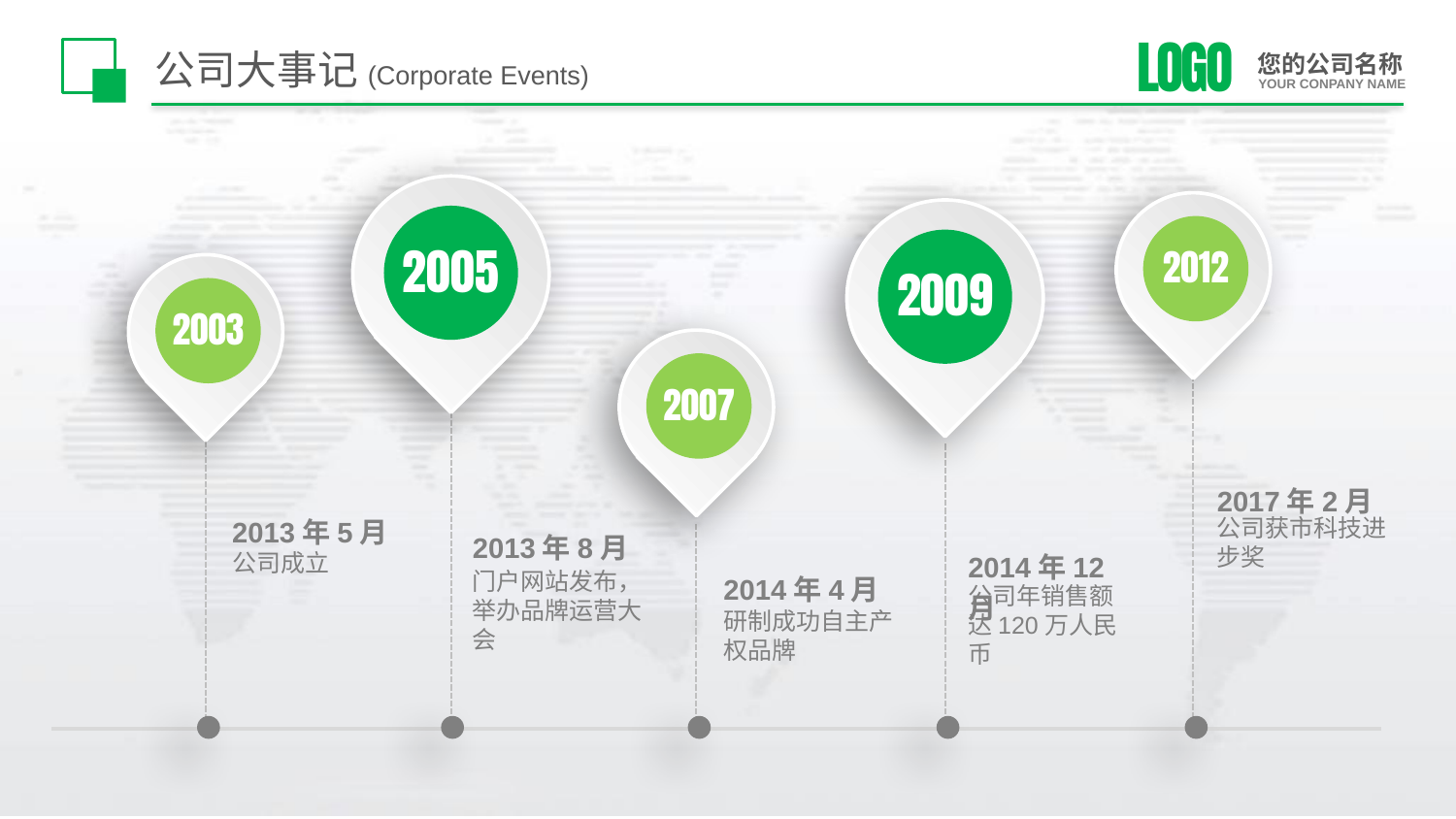

# 公司大事记(Corporate Events)

2005

2012

2009

2003

2007
2017年2月
2013年5月
公司获市科技进步奖
2013年8月
2014年12月
公司成立
2014年4月
门户网站发布，举办品牌运营大会
公司年销售额达120万人民币
研制成功自主产权品牌